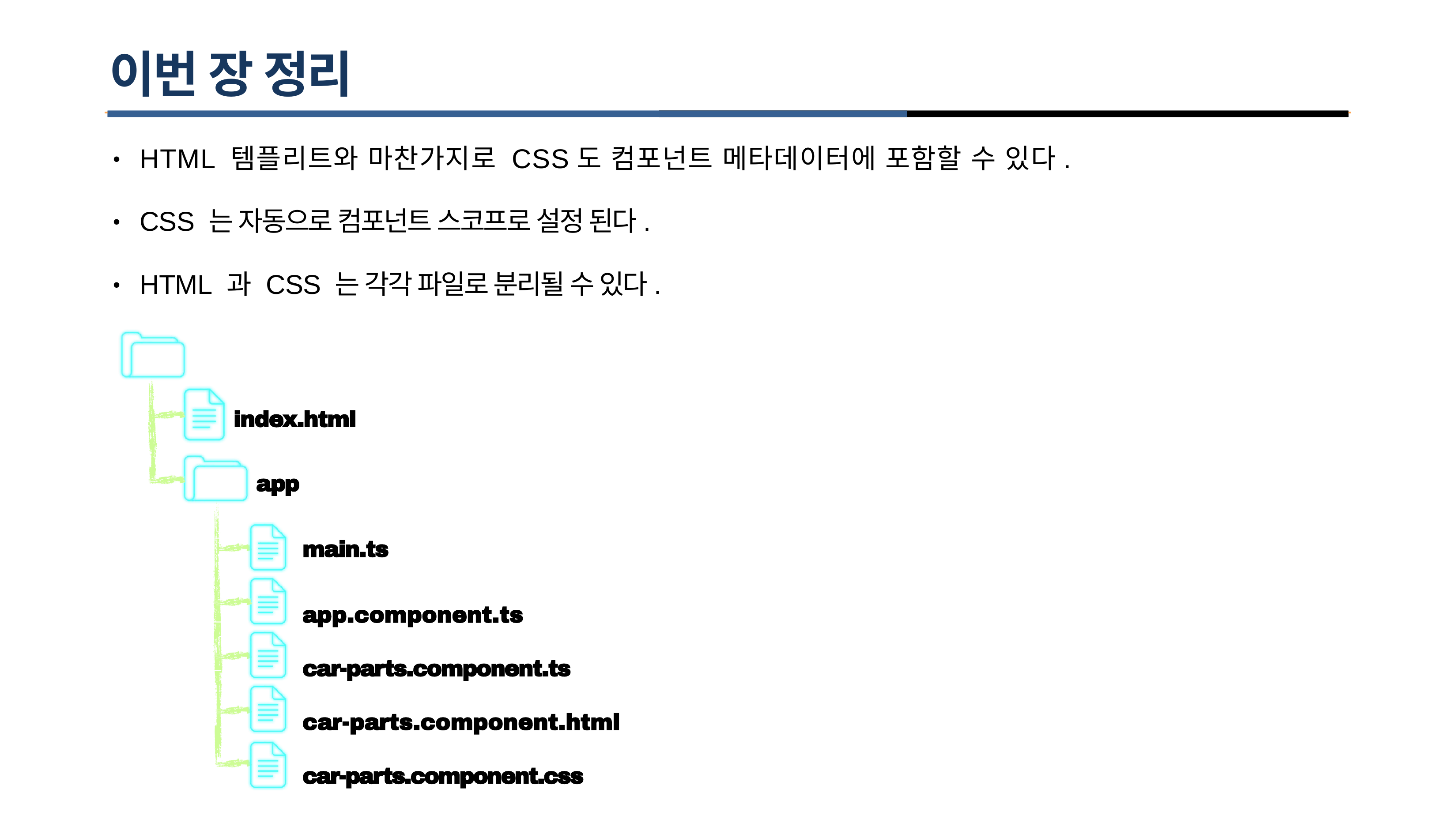

# 이번 장 정리

HTML 템플리트와 마찬가지로 CSS도 컴포넌트 메타데이터에 포함할 수 있다.
•
CSS 는 자동으로 컴포넌트 스코프로 설정 된다.
•
HTML 과 CSS 는 각각 파일로 분리될 수 있다.
•

index.html

app
main.ts
app.component.ts
car-parts.component.ts
car-parts.component.html
car-parts.component.css